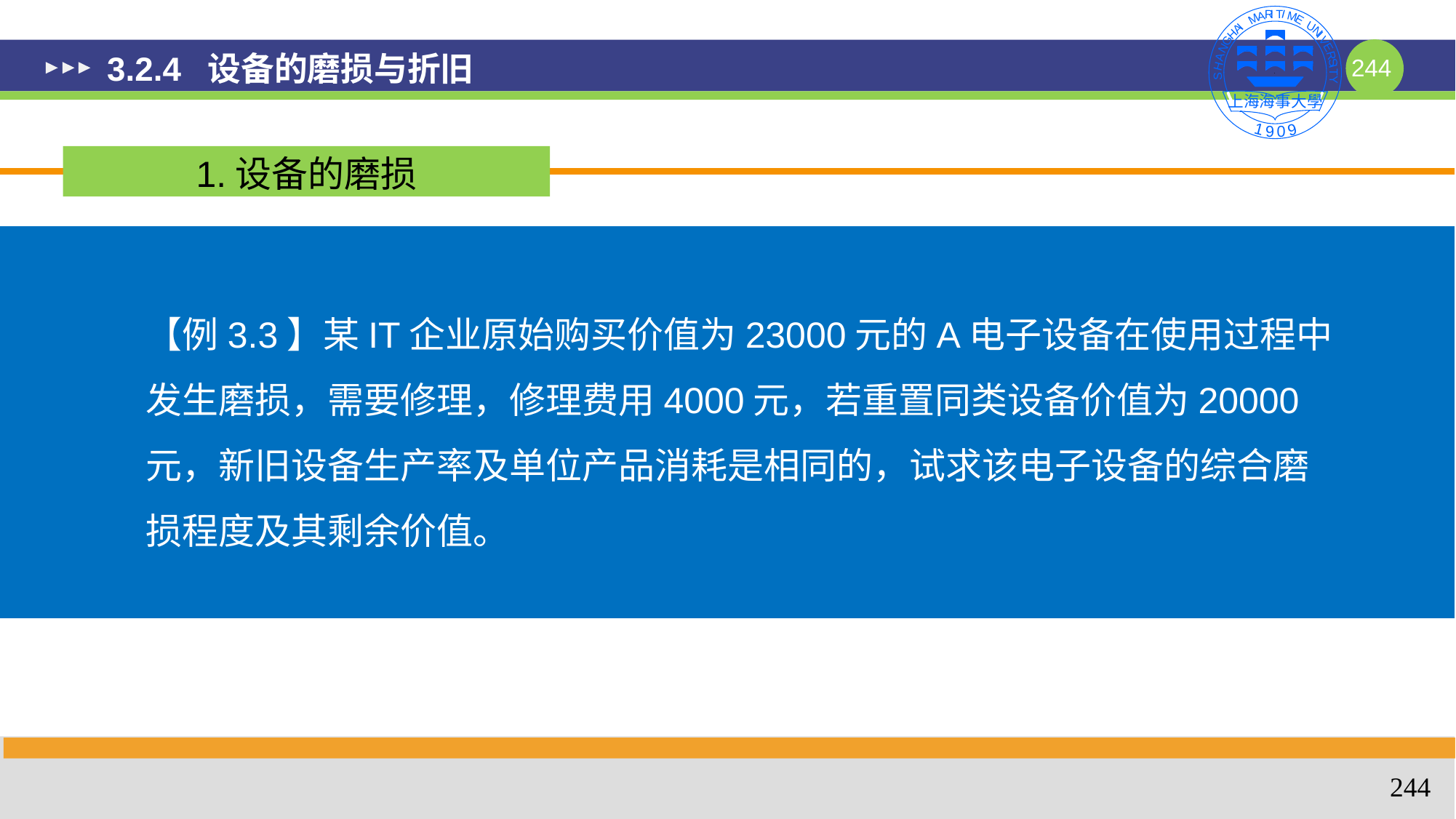

# 3.2.4  设备的磨损与折旧
1.设备的磨损

【例3.3】某IT企业原始购买价值为23000元的A电子设备在使用过程中发生磨损，需要修理，修理费用4000元，若重置同类设备价值为20000元，新旧设备生产率及单位产品消耗是相同的，试求该电子设备的综合磨损程度及其剩余价值。

244
244